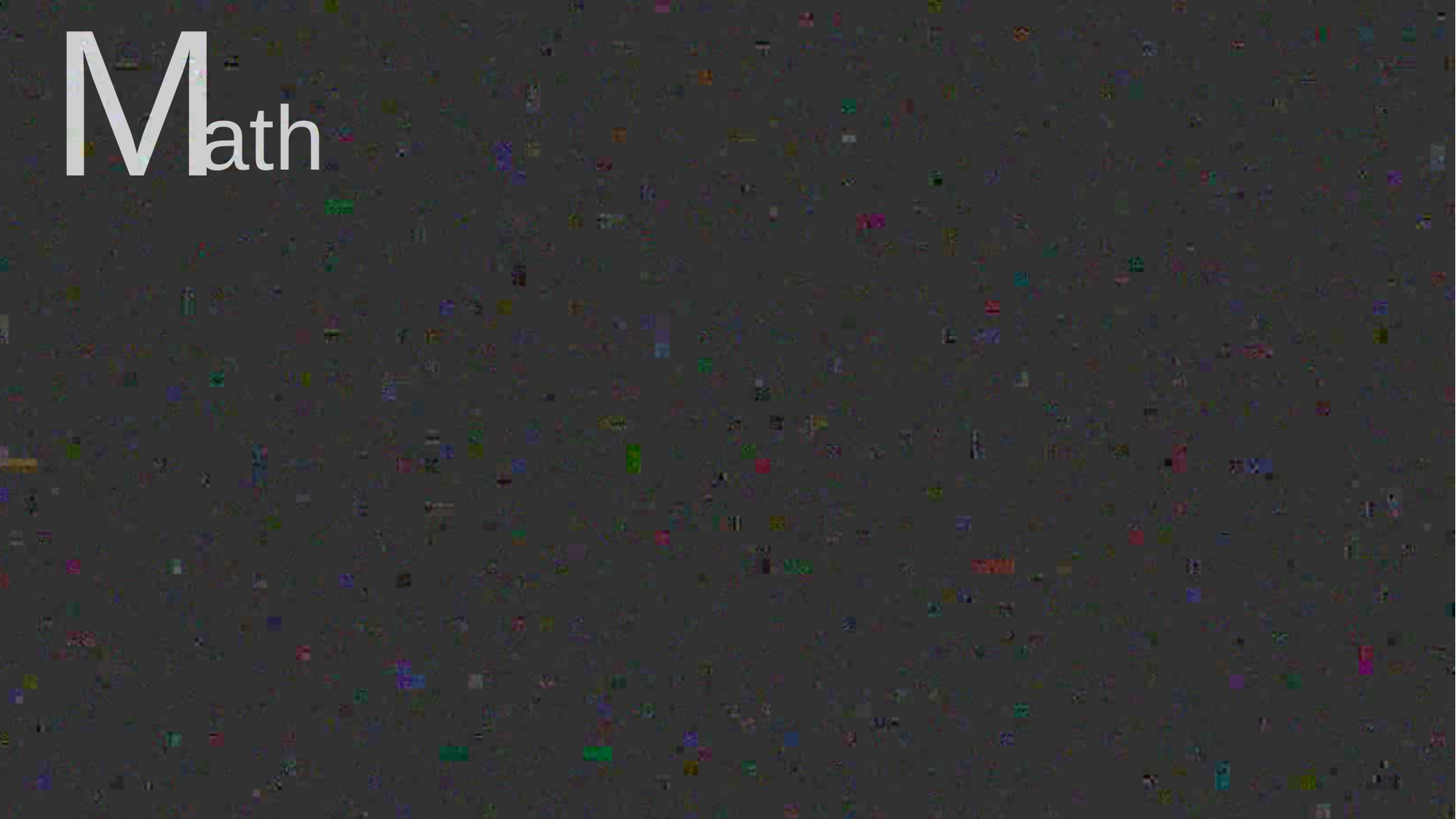

M
ath
집합과 명제의 논리를 바탕으로 한
조건문 이용